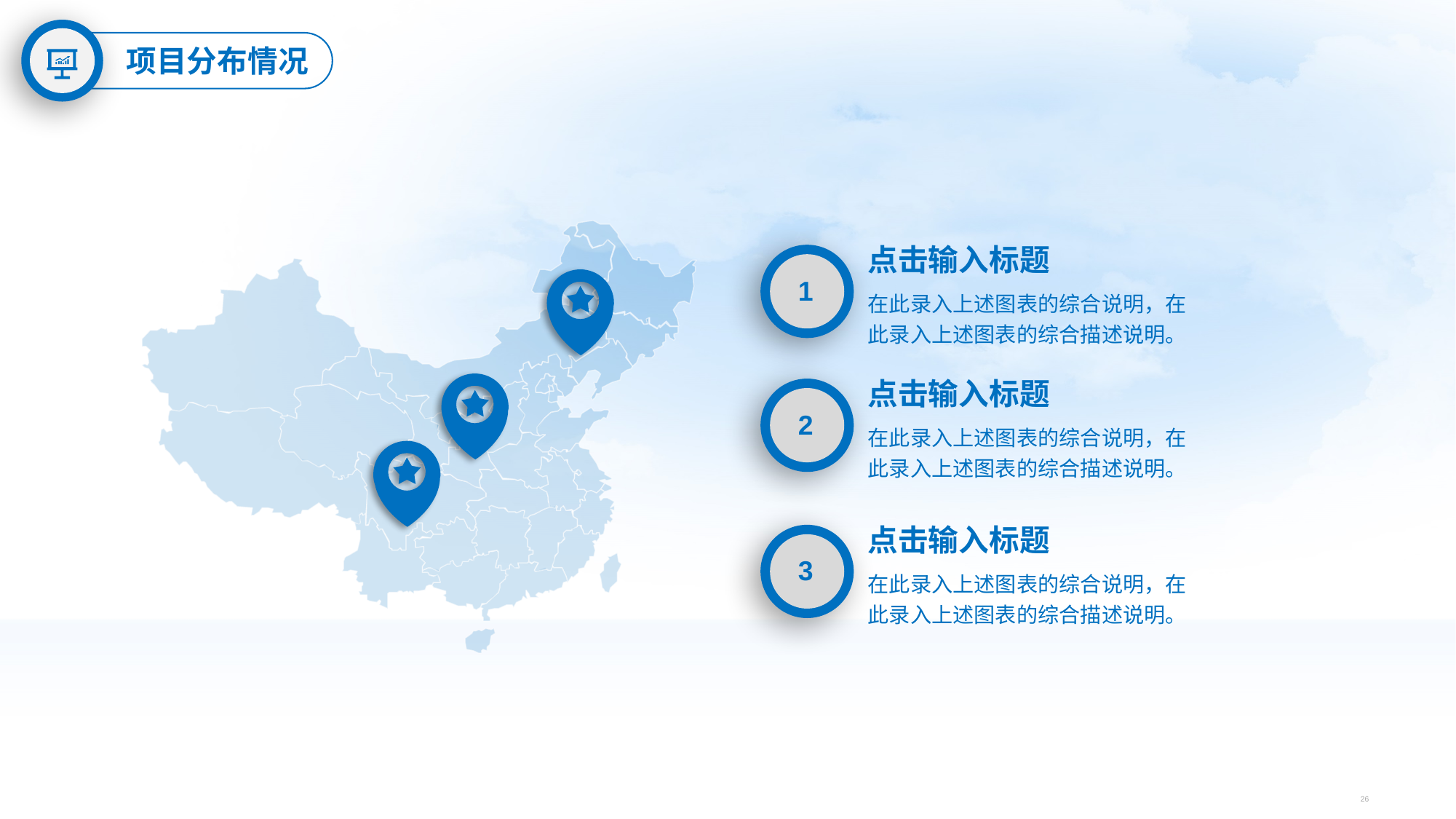

项目分布情况

点击输入标题

1

在此录入上述图表的综合说明，在此录入上述图表的综合描述说明。
点击输入标题

2
在此录入上述图表的综合说明，在此录入上述图表的综合描述说明。

点击输入标题

3
在此录入上述图表的综合说明，在此录入上述图表的综合描述说明。
延时符